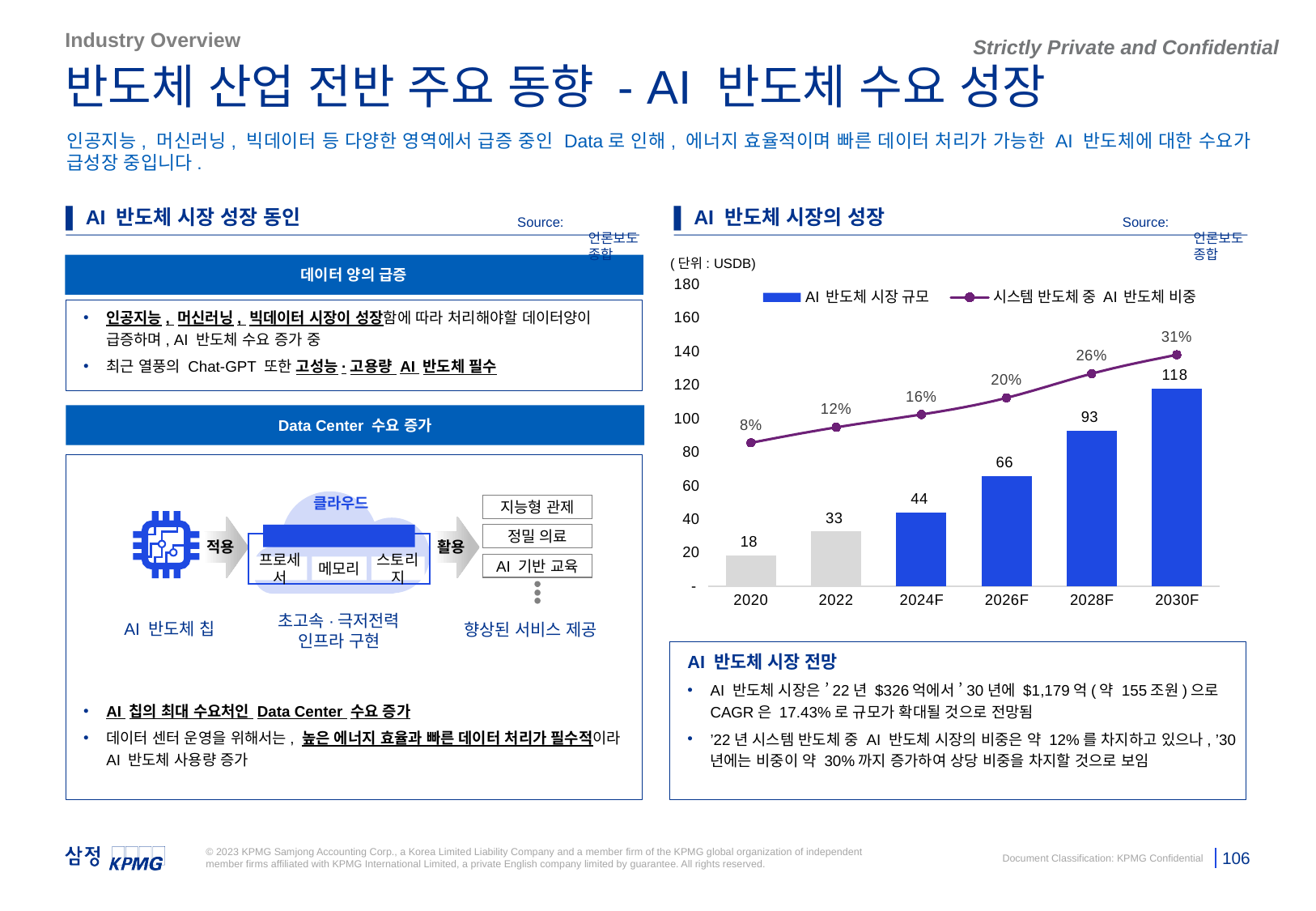

Industry Overview
반도체 산업 전반 주요 동향 - AI 반도체 수요 성장
인공지능, 머신러닝, 빅데이터 등 다양한 영역에서 급증 중인 Data로 인해, 에너지 효율적이며 빠른 데이터 처리가 가능한 AI 반도체에 대한 수요가 급성장 중입니다.
▌ AI 반도체 시장 성장 동인

▌ AI 반도체 시장의 성장

Source: 언론보도종합
Source: 언론보도종합

### Chart

| Category | AI 반도체 시장 규모 | 시스템 반도체 중 AI 반도체 비중 |
|---|---|---|
| 2020 | 18.45 | 0.08 |
| 2022 | 32.61 | 0.121 |
| 2024F | 43.92 | 0.155 |
| 2026F | 65.72999999999999 | 0.19899999999999998 |
| 2028F | 92.72 | 0.263 |
| 2030F | 117.9 | 0.313 |
(단위: USDB)
데이터 양의 급증
인공지능, 머신러닝, 빅데이터 시장이 성장함에 따라 처리해야할 데이터양이 급증하며, AI 반도체 수요 증가 중
최근 열풍의 Chat-GPT 또한 고성능·고용량 AI 반도체 필수
Data Center 수요 증가

AI 칩의 최대 수요처인 Data Center 수요 증가
데이터 센터 운영을 위해서는, 높은 에너지 효율과 빠른 데이터 처리가 필수적이라 AI 반도체 사용량 증가
클라우드

지능형 관제

적용
활용
정밀 의료
[Data Center]

AI 기반 교육
프로세서
메모리
스토리지

AI 반도체 칩
초고속·극저전력 인프라 구현
향상된 서비스 제공
AI 반도체 시장 전망
AI 반도체 시장은 ’22년 $326억에서 ’30년에 $1,179억(약 155조원)으로 CAGR은 17.43%로 규모가 확대될 것으로 전망됨
’22년 시스템 반도체 중 AI 반도체 시장의 비중은 약 12%를 차지하고 있으나, ’30년에는 비중이 약 30%까지 증가하여 상당 비중을 차지할 것으로 보임